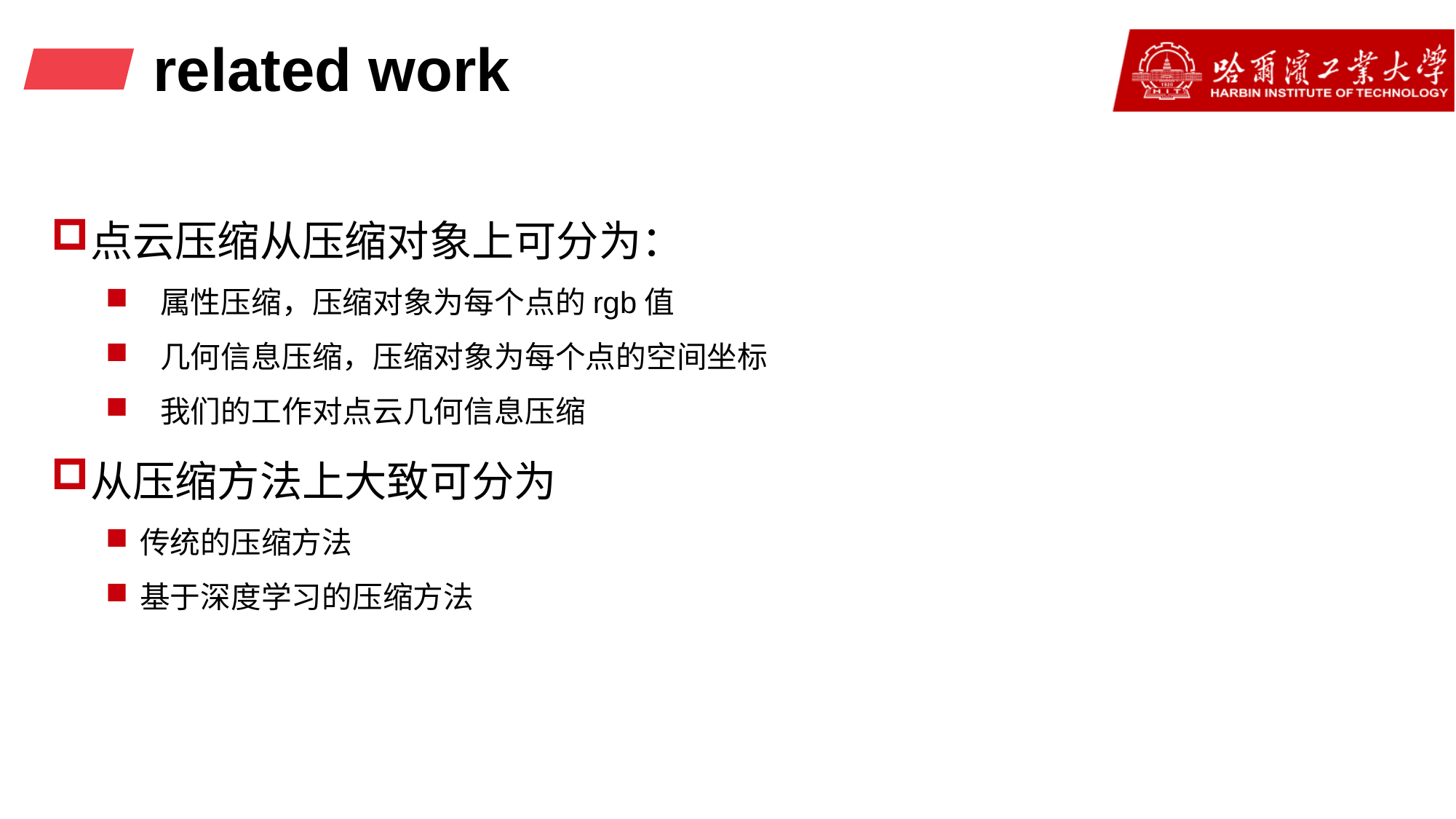

# related work

点云压缩从压缩对象上可分为：
属性压缩，压缩对象为每个点的rgb值
几何信息压缩，压缩对象为每个点的空间坐标
我们的工作对点云几何信息压缩
从压缩方法上大致可分为
传统的压缩方法
基于深度学习的压缩方法